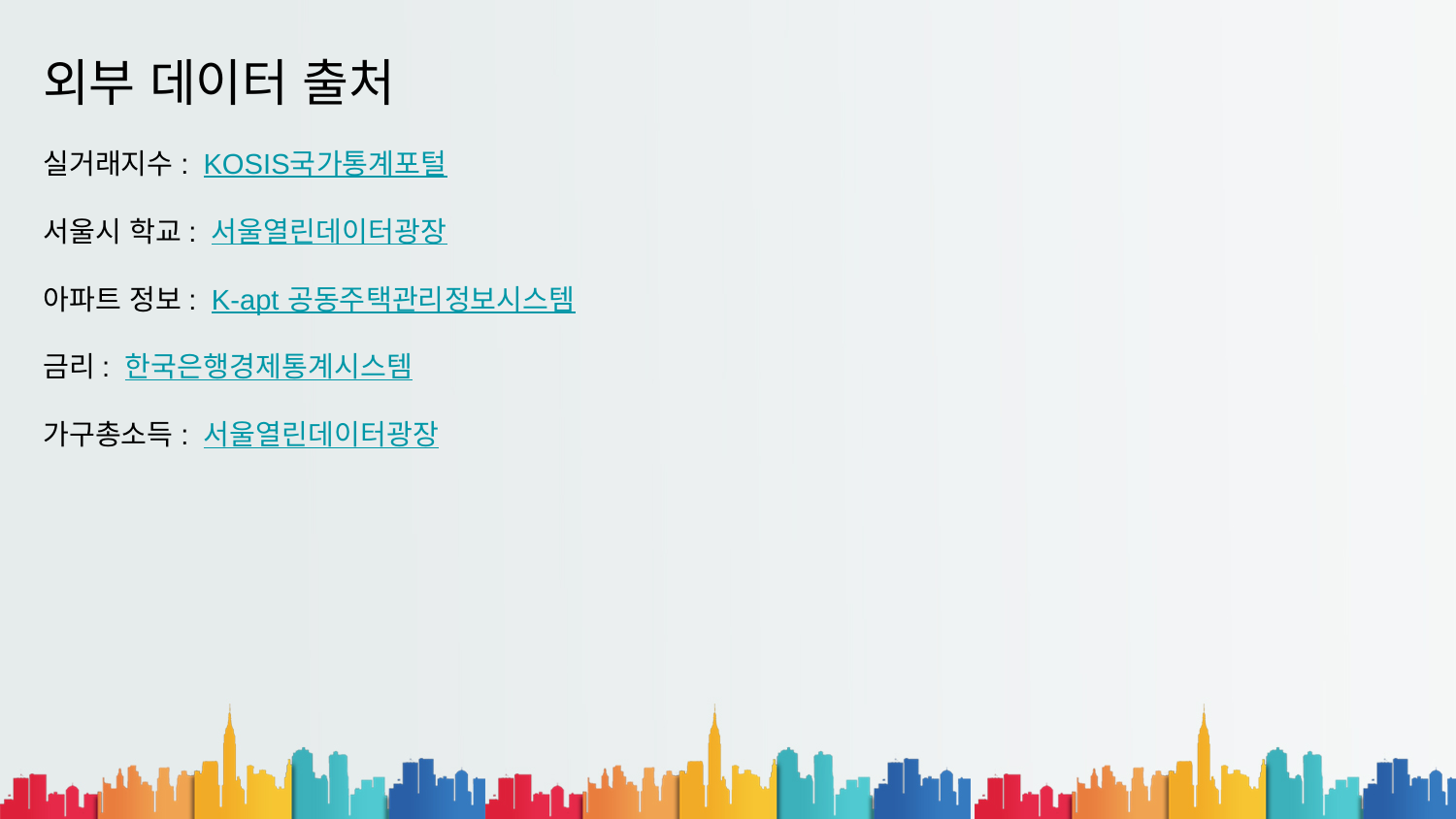

외부 데이터 출처

실거래지수: KOSIS국가통계포털

서울시 학교: 서울열린데이터광장

아파트 정보: K-apt 공동주택관리정보시스템

금리: 한국은행경제통계시스템

가구총소득: 서울열린데이터광장